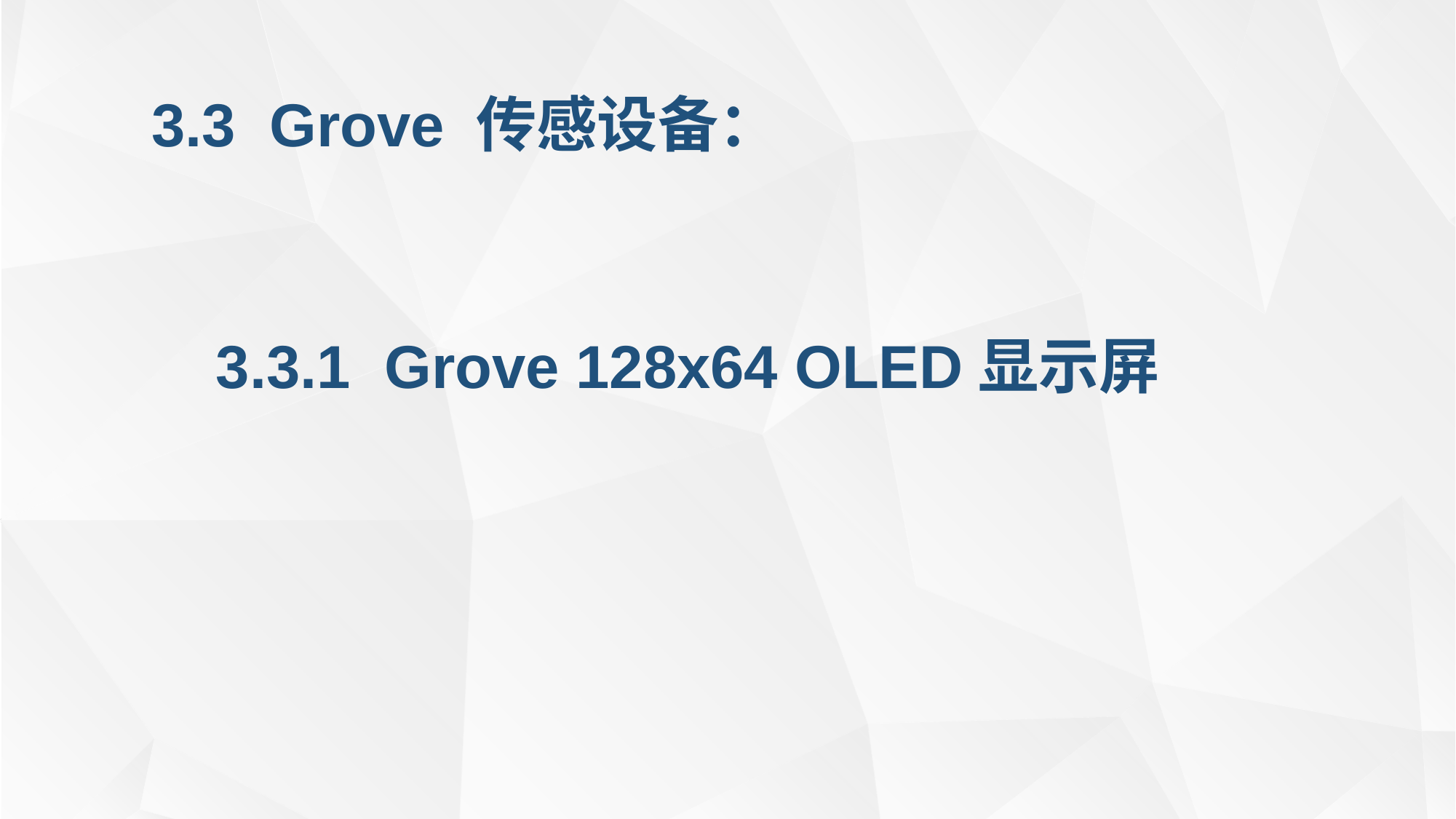

3.3  Grove 传感设备：

3.3.1  Grove 128x64 OLED显示屏